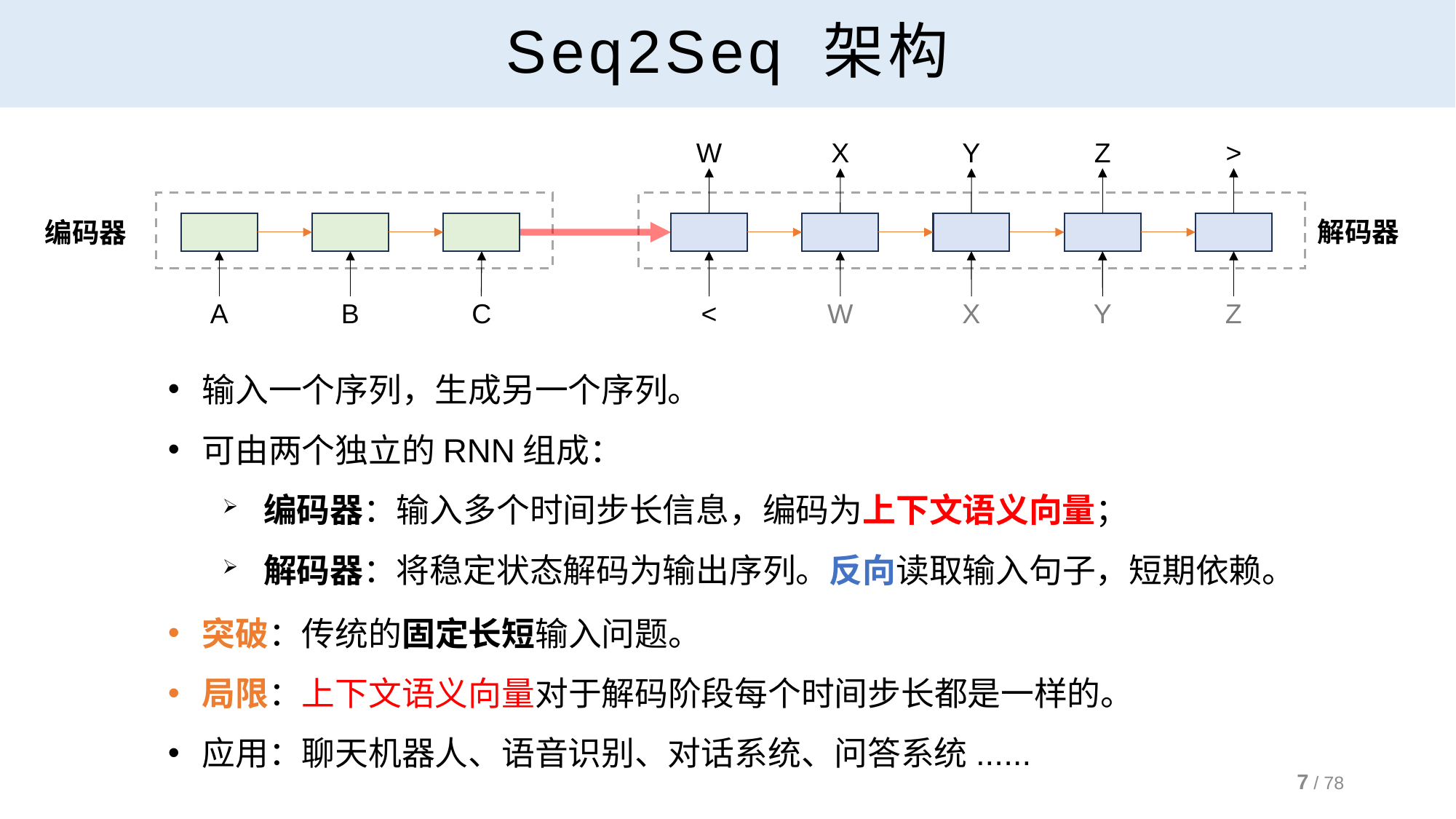

# Seq2Seq 架构
W
X
Y
Z
>

A
B
C
<
W
X
Y
Z

解码器
编码器
输入一个序列，生成另一个序列。
可由两个独立的RNN组成：
编码器：输入多个时间步长信息，编码为上下文语义向量；
解码器：将稳定状态解码为输出序列。反向读取输入句子，短期依赖。
突破：传统的固定长短输入问题。
局限：上下文语义向量对于解码阶段每个时间步长都是一样的。
应用：聊天机器人、语音识别、对话系统、问答系统......
7 / 78